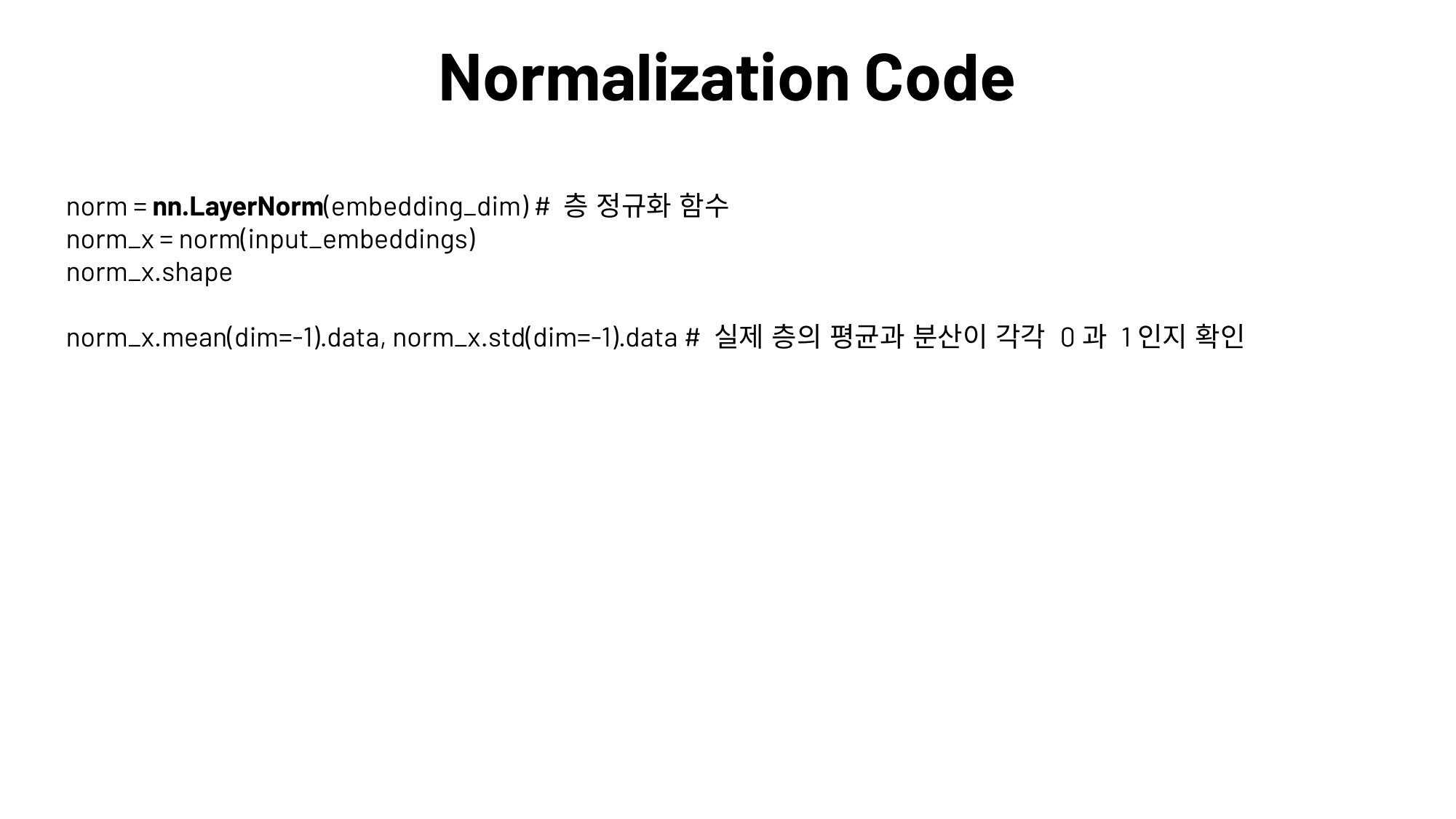

# Normalization Code
norm = nn.LayerNorm(embedding_dim) # 층 정규화 함수
norm_x = norm(input_embeddings)
norm_x.shape

norm_x.mean(dim=-1).data, norm_x.std(dim=-1).data # 실제 층의 평균과 분산이 각각 0과 1인지 확인